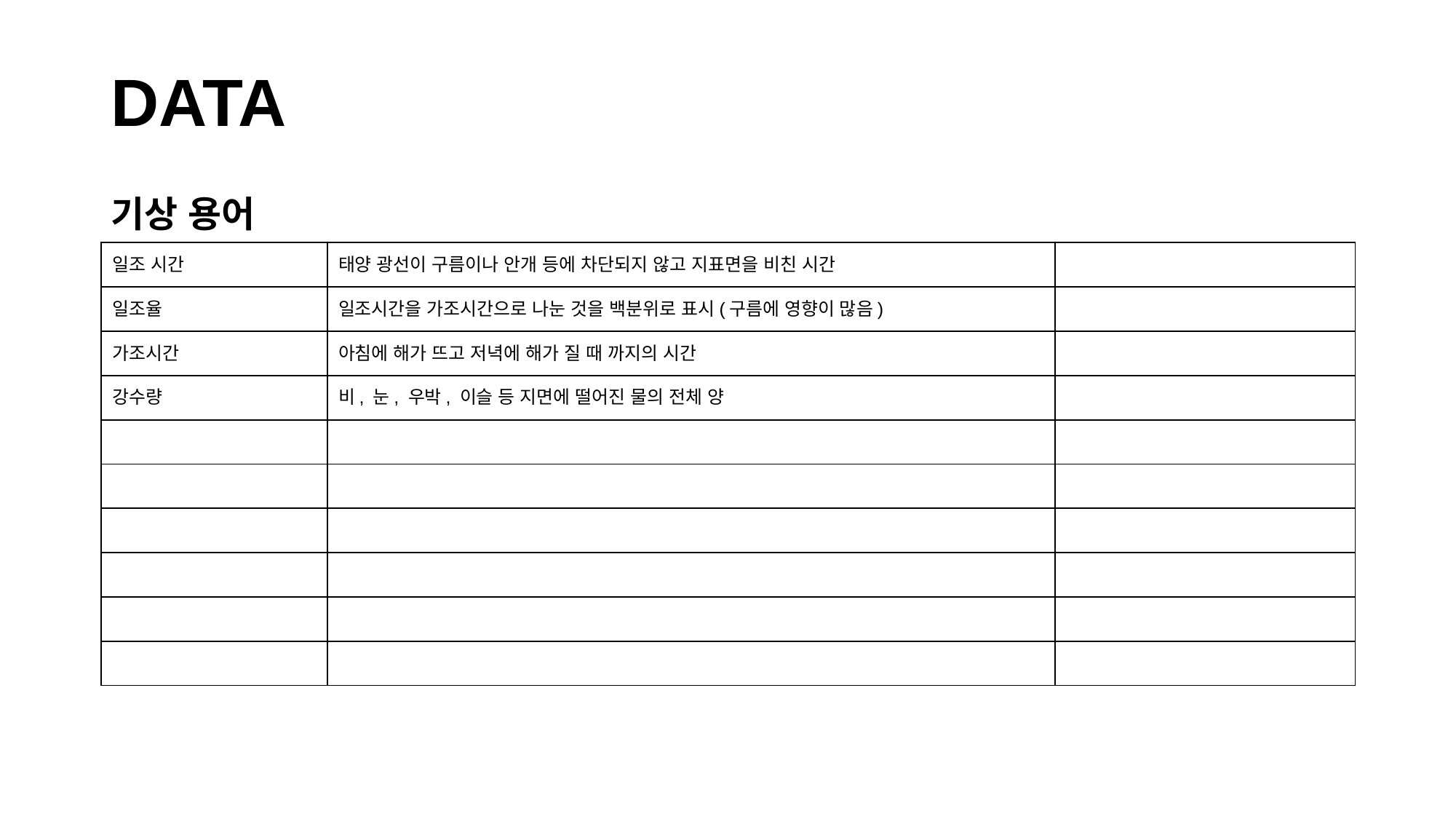

# DATA
기상 용어
| 일조 시간 | 태양 광선이 구름이나 안개 등에 차단되지 않고 지표면을 비친 시간 |  |
| --- | --- | --- |
| 일조율 | 일조시간을 가조시간으로 나눈 것을 백분위로 표시(구름에 영향이 많음) |  |
| 가조시간 | 아침에 해가 뜨고 저녁에 해가 질 때 까지의 시간 |  |
| 강수량 | 비, 눈, 우박, 이슬 등 지면에 떨어진 물의 전체 양 |  |
|  |  |  |
|  |  |  |
|  |  |  |
|  |  |  |
|  |  |  |
|  |  |  |